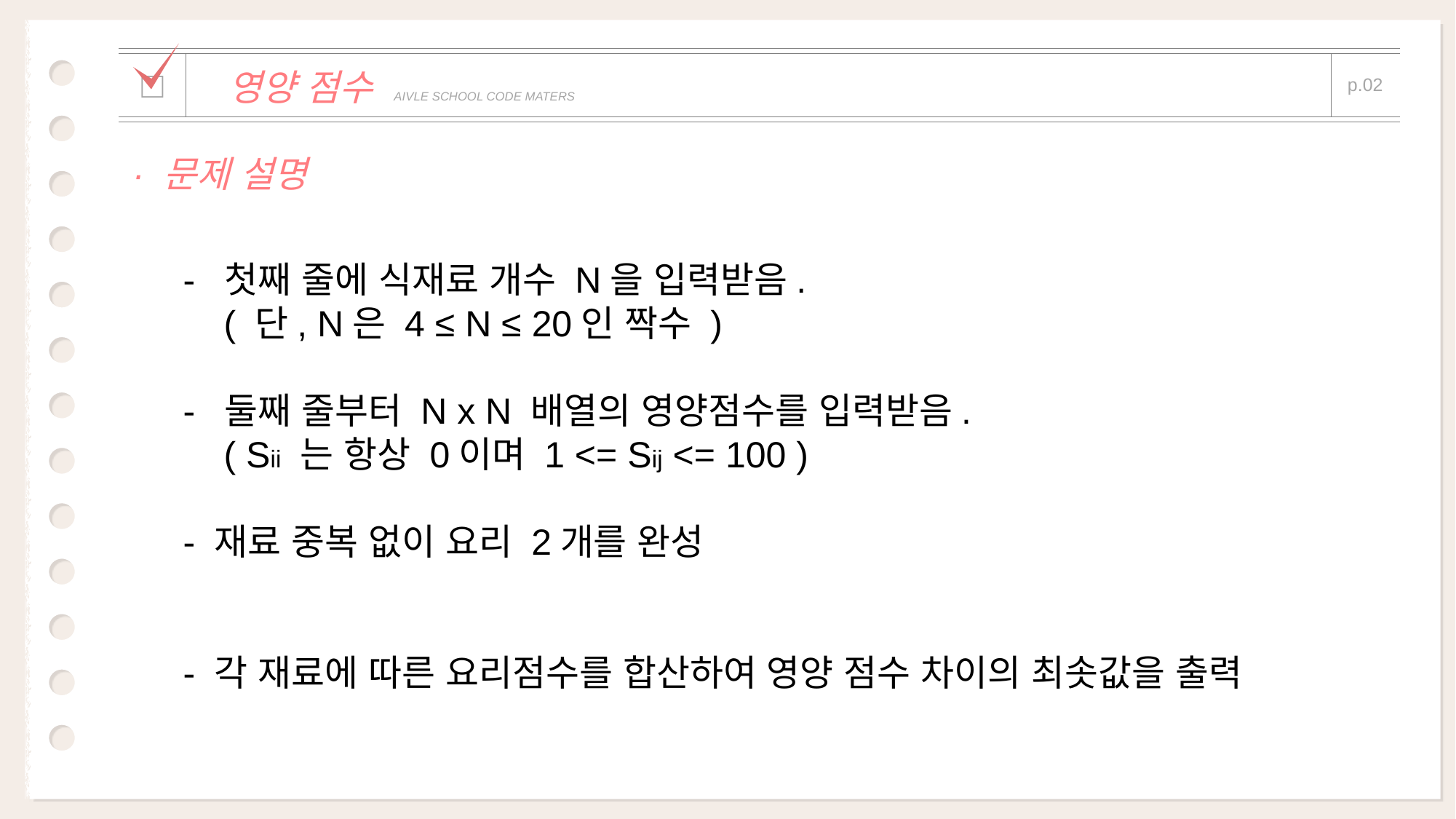

|  |  |  |
| --- | --- | --- |
| □ | 영양 점수 AIVLE SCHOOL CODE MATERS | p.02 |
|  |  |  |
· 문제 설명
-  첫째 줄에 식재료 개수 N을 입력받음.
    ( 단, N은 4 ≤ N ≤ 20인 짝수 )

-  둘째 줄부터 N x N 배열의 영양점수를 입력받음.
    ( Sii 는 항상 0이며 1 <= Sij <= 100 )

- 재료 중복 없이 요리 2개를 완성

- 각 재료에 따른 요리점수를 합산하여 영양 점수 차이의 최솟값을 출력